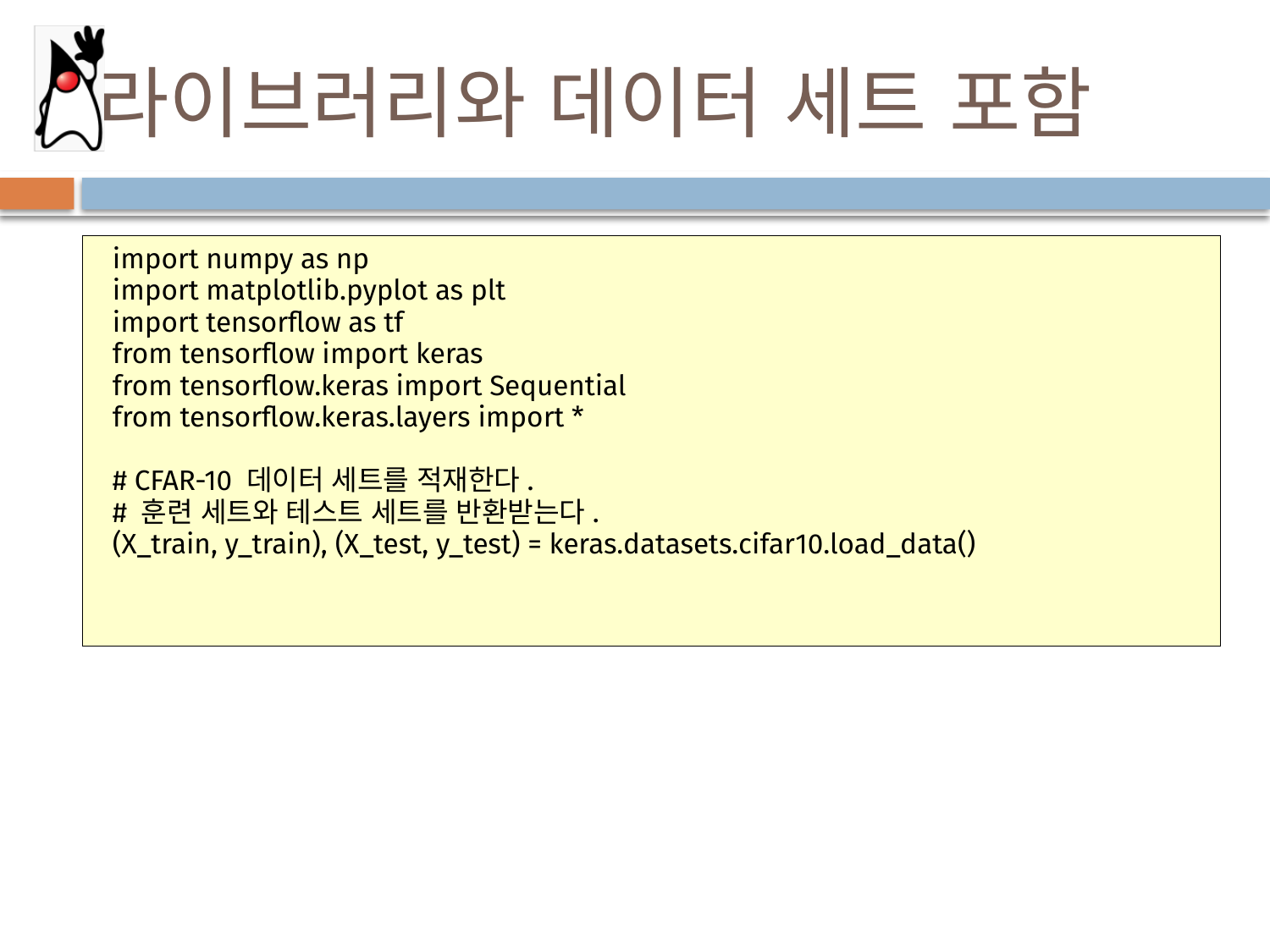

# 라이브러리와 데이터 세트 포함
import numpy as np
import matplotlib.pyplot as plt
import tensorflow as tf
from tensorflow import keras
from tensorflow.keras import Sequential
from tensorflow.keras.layers import *

# CFAR-10 데이터 세트를 적재한다.
# 훈련 세트와 테스트 세트를 반환받는다.
(X_train, y_train), (X_test, y_test) = keras.datasets.cifar10.load_data()